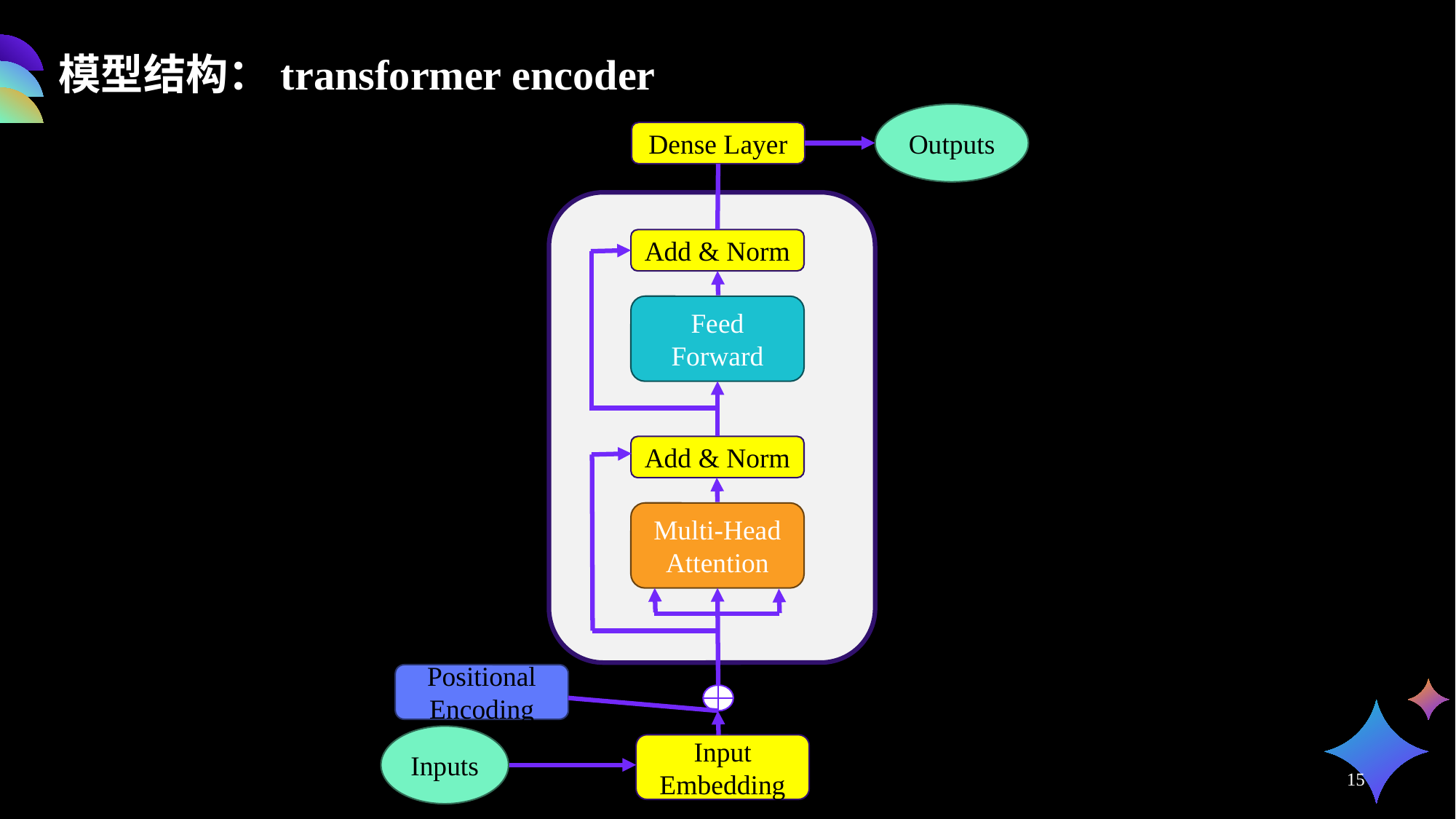

# 模型结构：transformer encoder
Outputs
Dense Layer

Add & Norm
Feed Forward
Add & Norm
Multi-Head Attention
Inputs
Input Embedding
Positional Encoding

15